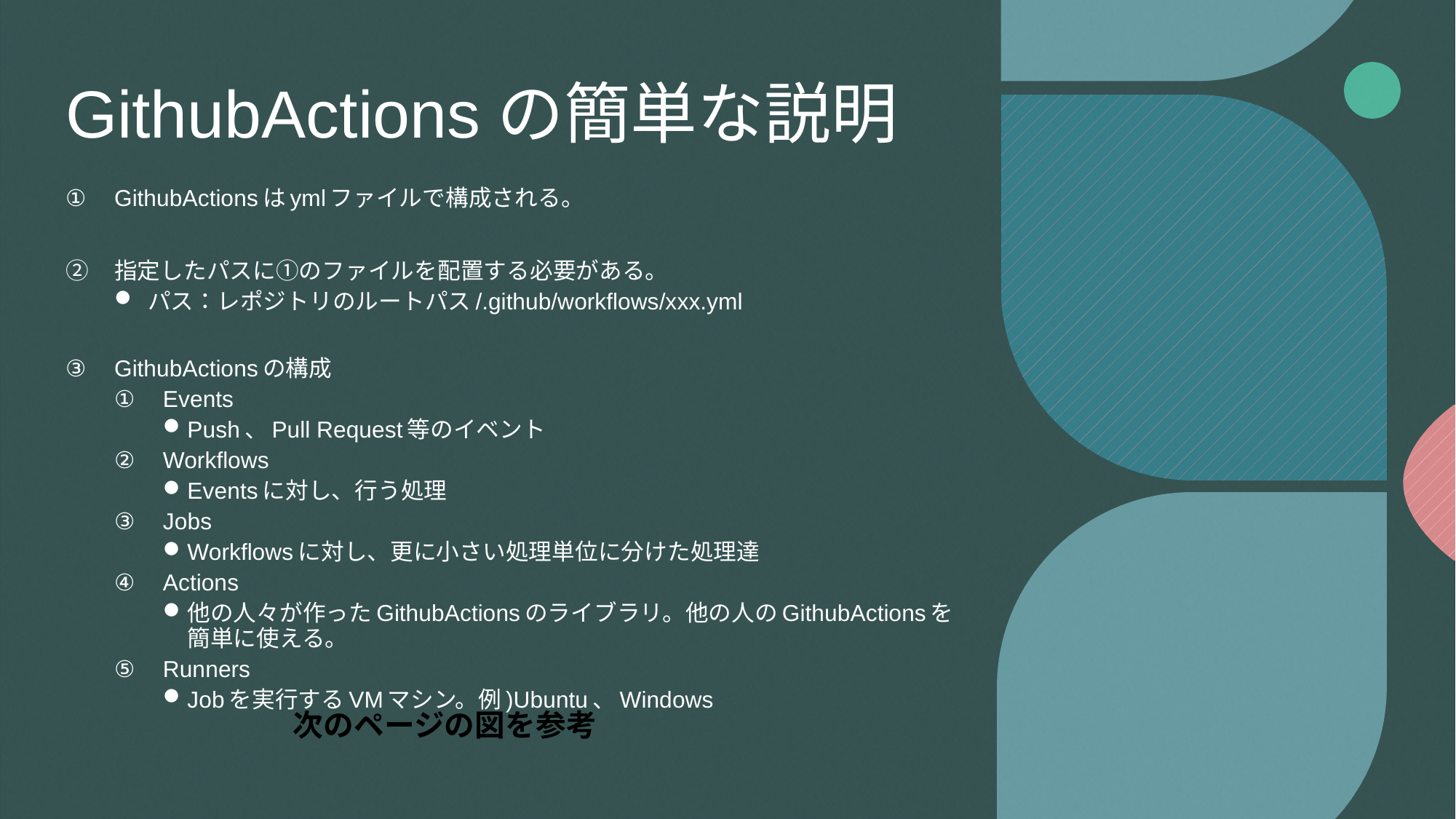

# GithubActionsの簡単な説明
GithubActionsはymlファイルで構成される。

指定したパスに①のファイルを配置する必要がある。
 パス：レポジトリのルートパス/.github/workflows/xxx.yml

GithubActionsの構成
Events
Push、Pull Request等のイベント
Workflows
Eventsに対し、行う処理
Jobs
Workflowsに対し、更に小さい処理単位に分けた処理達
Actions
他の人々が作ったGithubActionsのライブラリ。他の人のGithubActionsを簡単に使える。
Runners
Jobを実行するVMマシン。例)Ubuntu、Windows

次のページの図を参考